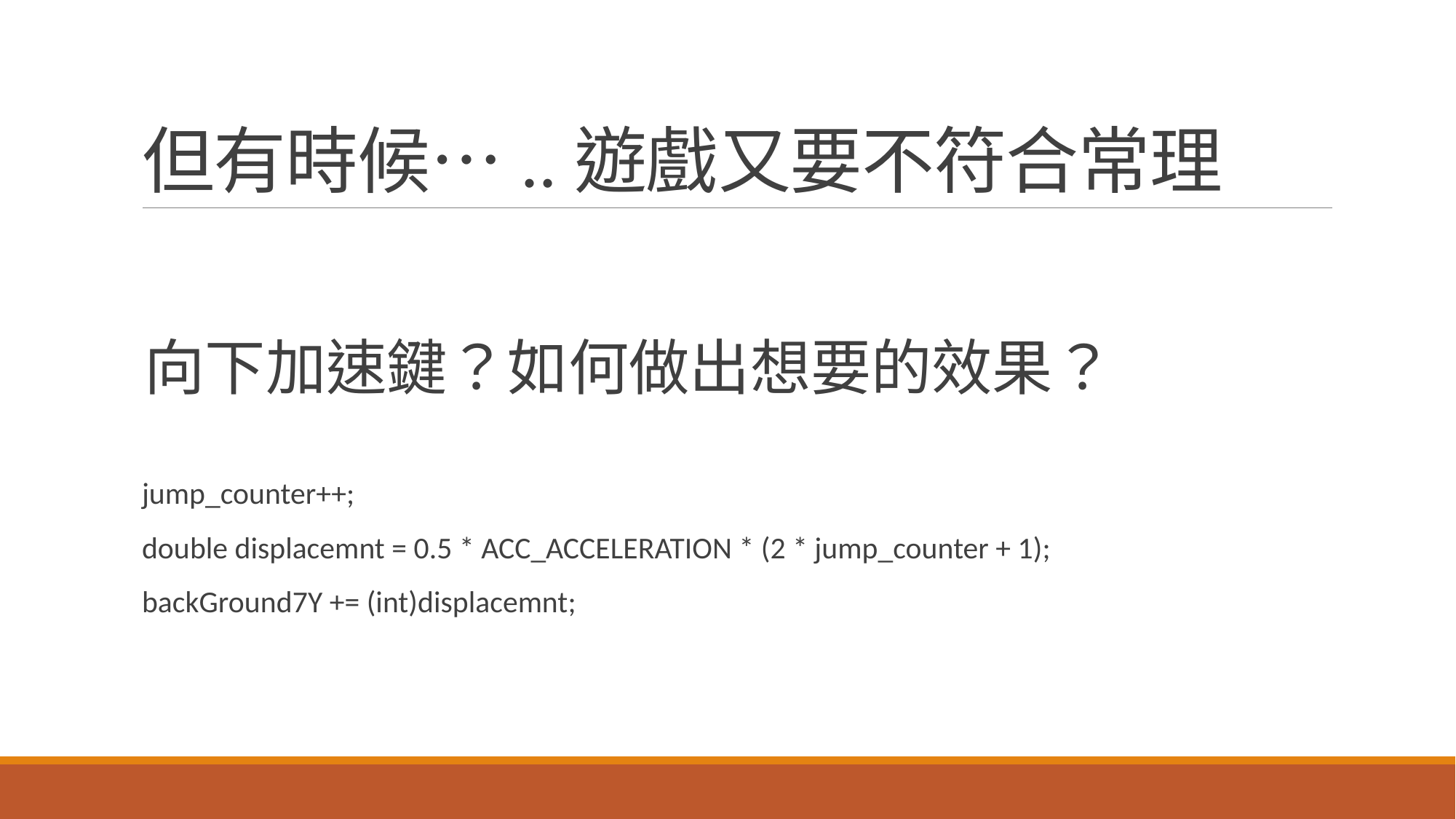

# 但有時候…..遊戲又要不符合常理

向下加速鍵？如何做出想要的效果？

jump_counter++;
double displacemnt = 0.5 * ACC_ACCELERATION * (2 * jump_counter + 1);
backGround7Y += (int)displacemnt;